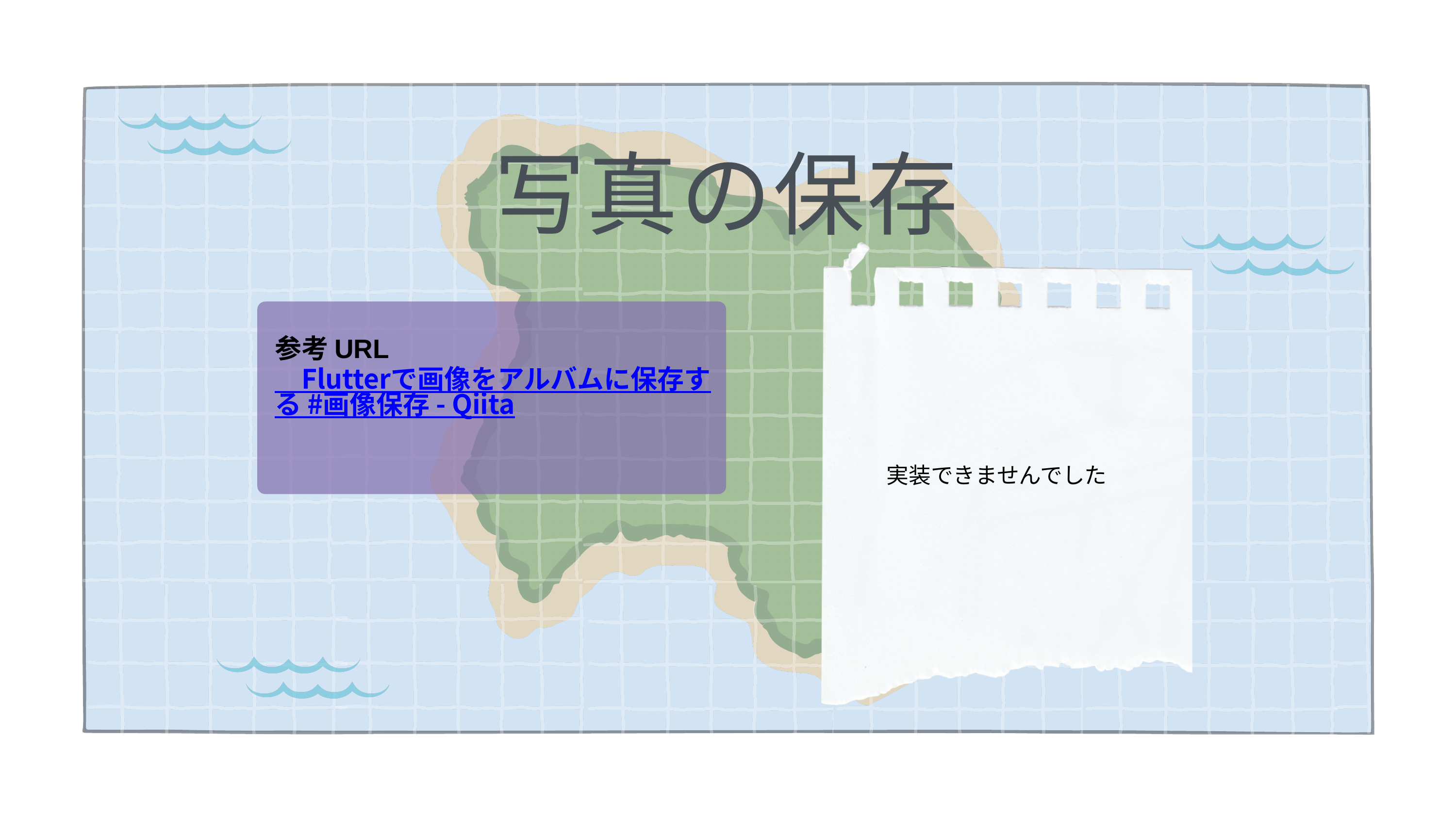

写真の保存

参考URL
　Flutterで画像をアルバムに保存する #画像保存 - Qiita
実装できませんでした